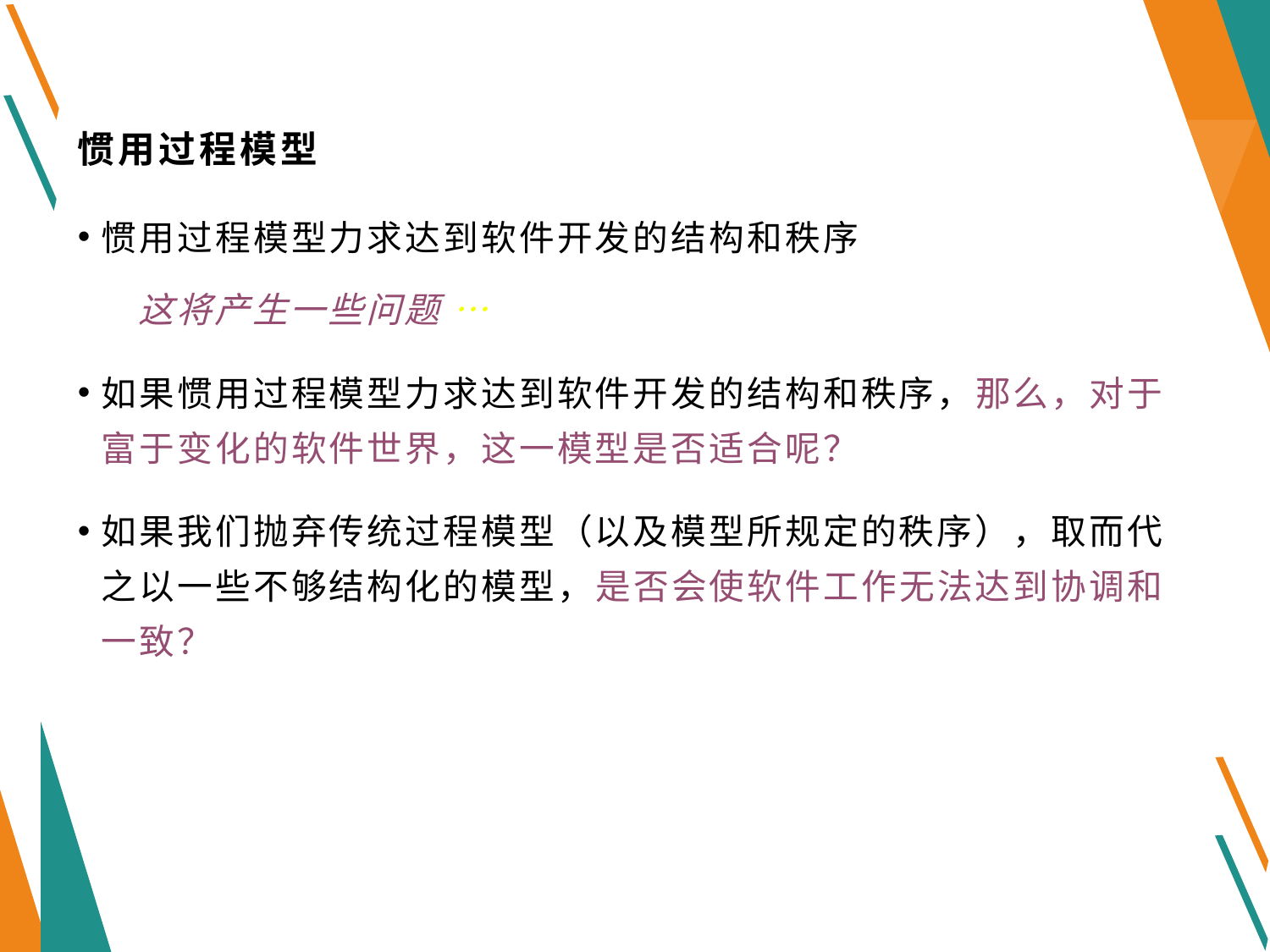

# 惯用过程模型
惯用过程模型力求达到软件开发的结构和秩序
     这将产生一些问题 …
如果惯用过程模型力求达到软件开发的结构和秩序，那么，对于富于变化的软件世界，这一模型是否适合呢？
如果我们抛弃传统过程模型（以及模型所规定的秩序），取而代之以一些不够结构化的模型，是否会使软件工作无法达到协调和一致？
2